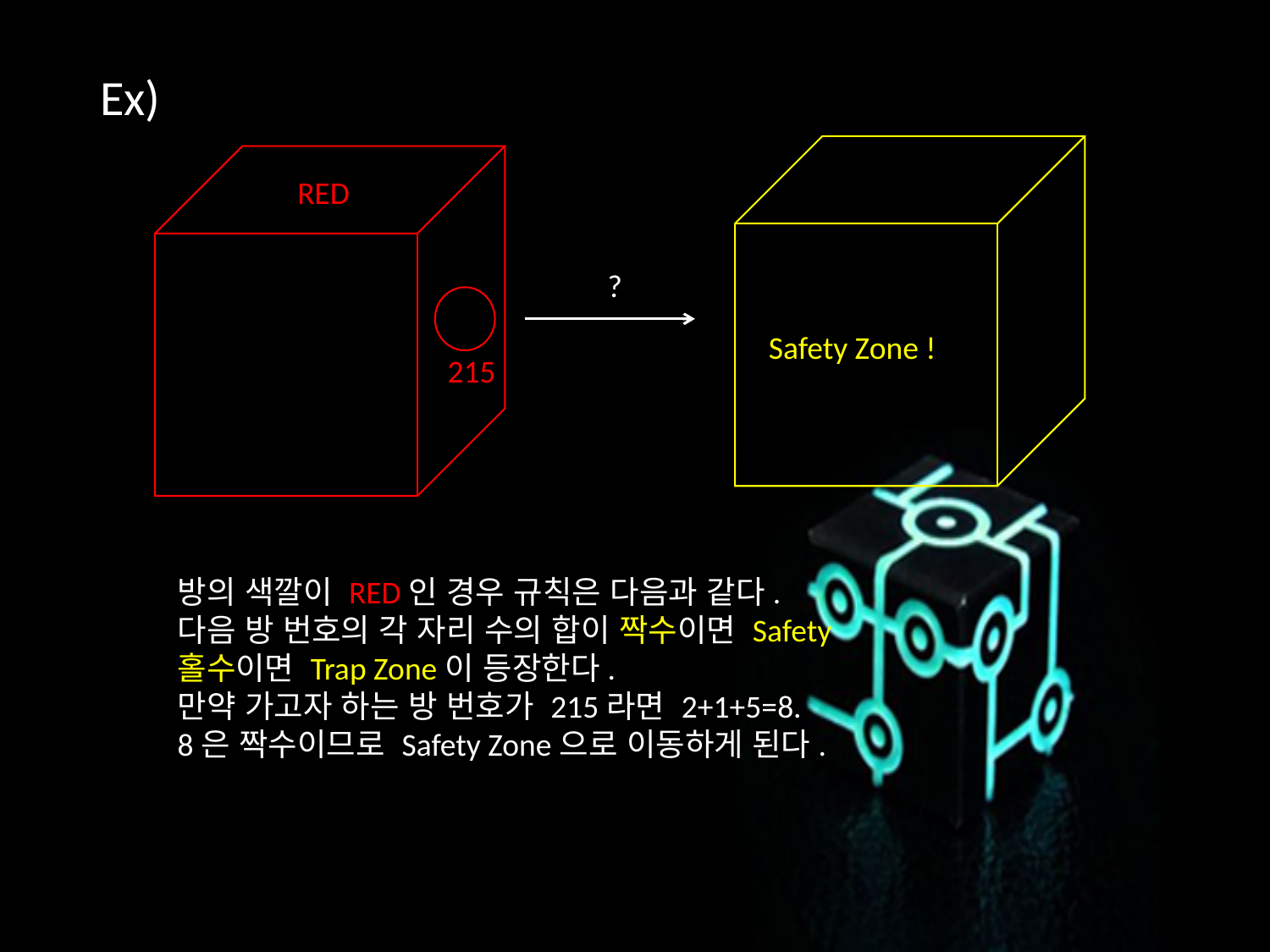

Ex)

RED
?

Safety Zone !
215
방의 색깔이 RED인 경우 규칙은 다음과 같다.
다음 방 번호의 각 자리 수의 합이 짝수이면 Safety
홀수이면 Trap Zone이 등장한다.
만약 가고자 하는 방 번호가 215라면 2+1+5=8.
8은 짝수이므로 Safety Zone으로 이동하게 된다.